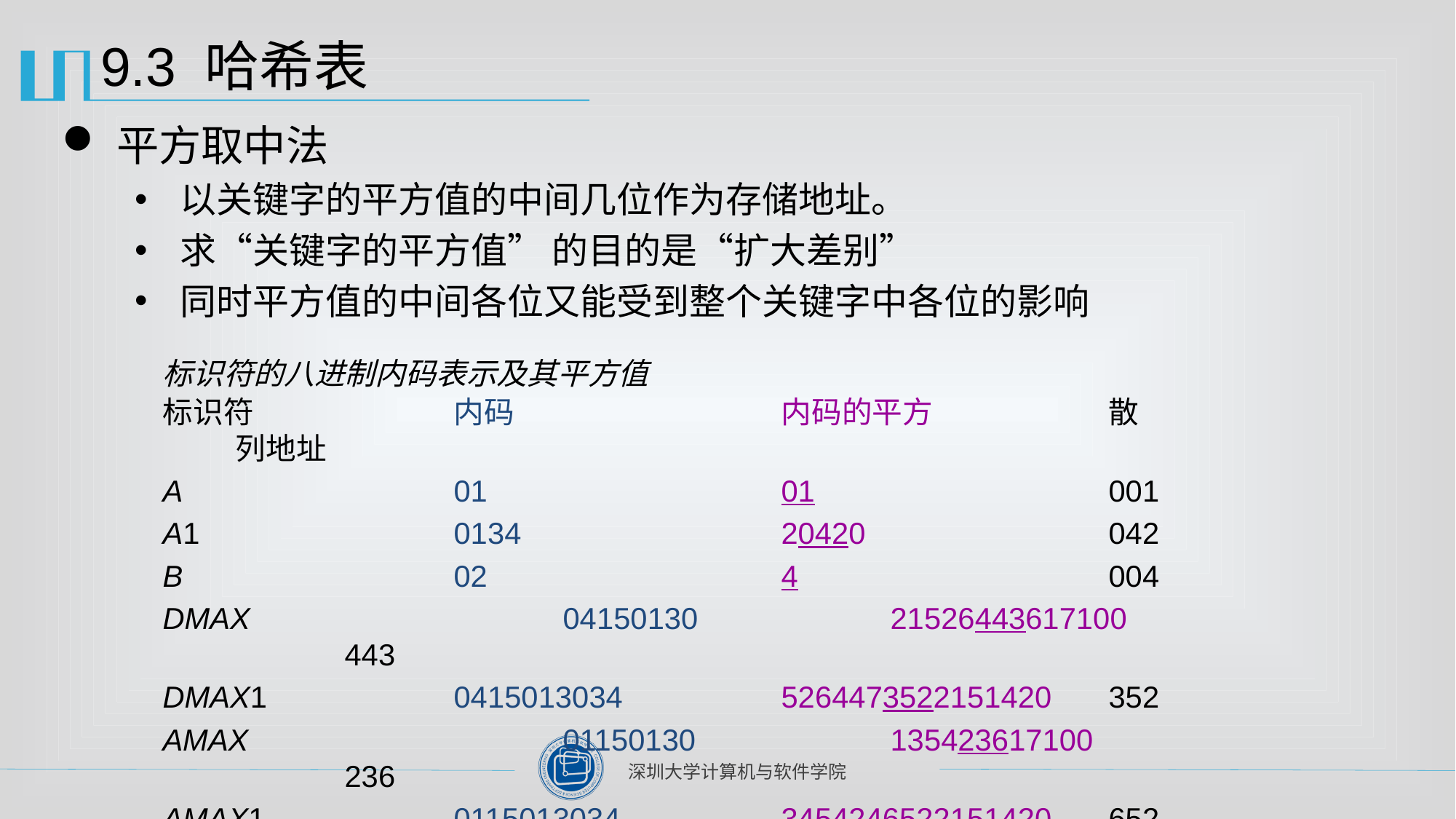

# 9.3 哈希表
平方取中法
以关键字的平方值的中间几位作为存储地址。
求“关键字的平方值” 的目的是“扩大差别”
同时平方值的中间各位又能受到整个关键字中各位的影响
标识符的八进制内码表示及其平方值
标识符		内码			内码的平方		散列地址
A			01			01	    		001
A1			0134			20420	    		042
B			02			4	    		004
DMAX			04150130		21526443617100	443
DMAX1		0415013034		5264473522151420	352
AMAX			01150130		135423617100	    	236
AMAX1		0115013034		3454246522151420	652
121